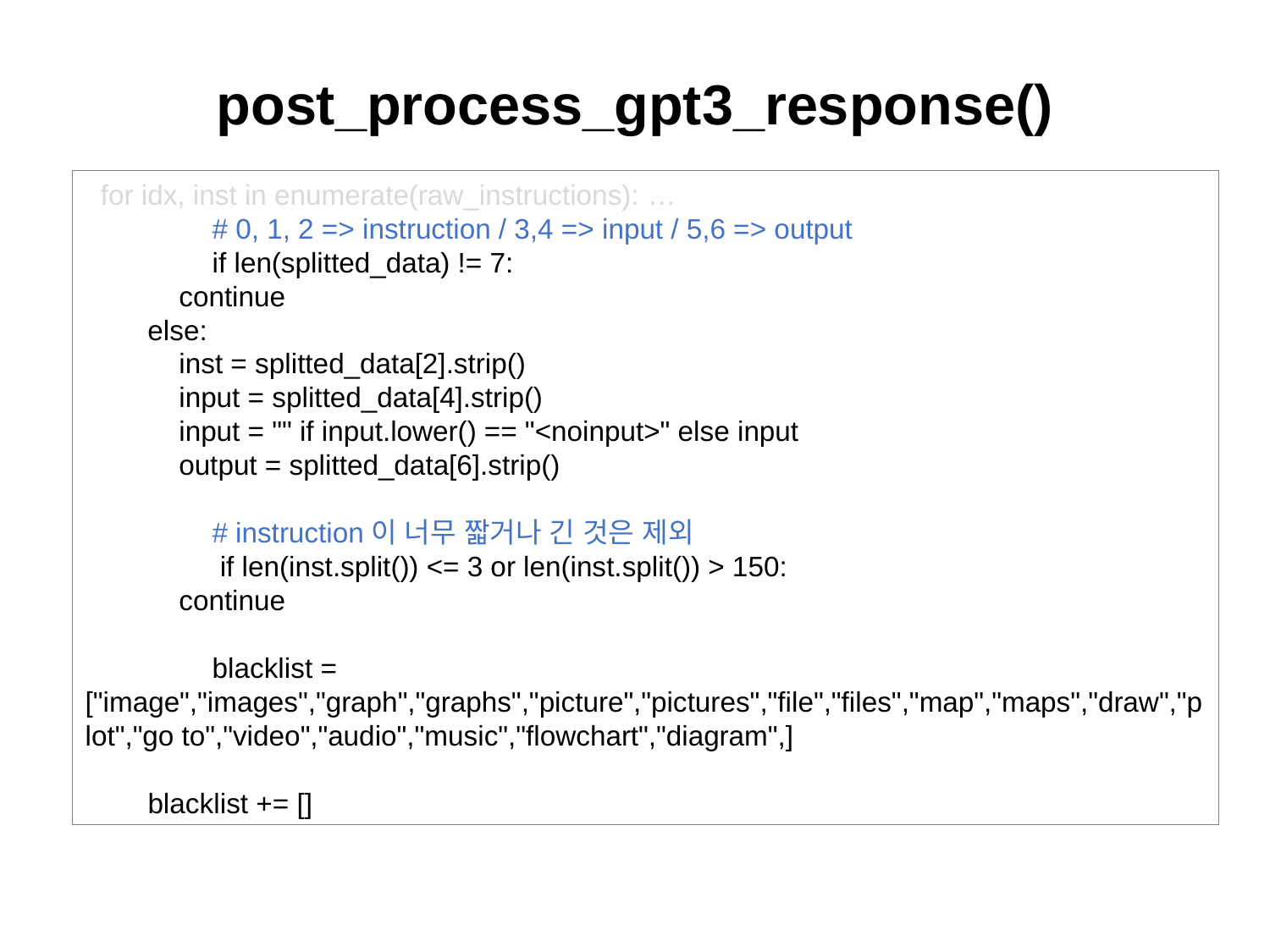

# post_process_gpt3_response()
  for idx, inst in enumerate(raw_instructions): …
	# 0, 1, 2 => instruction / 3,4 => input / 5,6 => output
	if len(splitted_data) != 7:
            continue
        else:
            inst = splitted_data[2].strip()
            input = splitted_data[4].strip()
            input = "" if input.lower() == "<noinput>" else input
            output = splitted_data[6].strip()

	# instruction이 너무 짧거나 긴 것은 제외
	 if len(inst.split()) <= 3 or len(inst.split()) > 150:
            continue
	blacklist = ["image","images","graph","graphs","picture","pictures","file","files","map","maps","draw","plot","go to","video","audio","music","flowchart","diagram",]
        blacklist += []